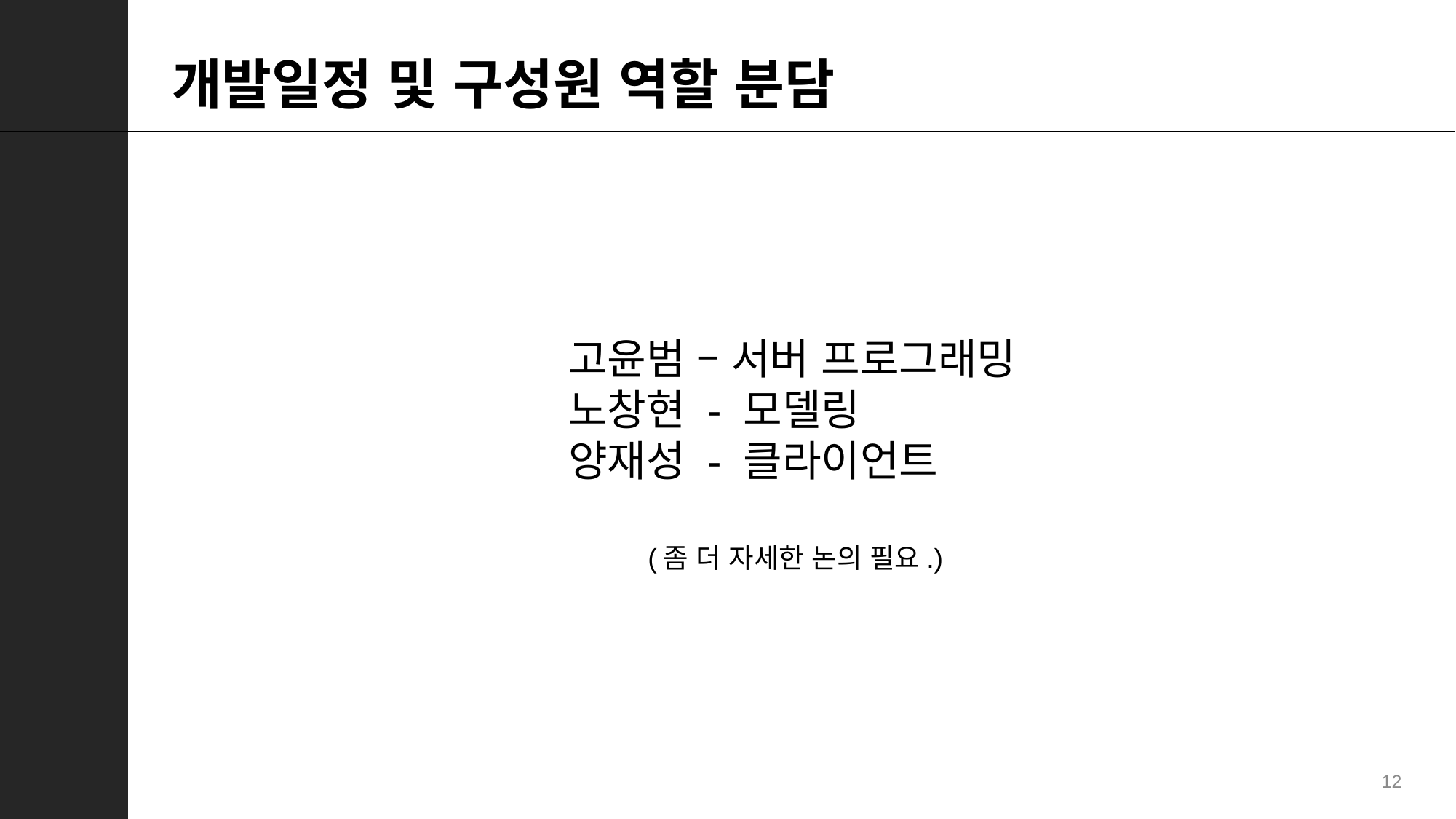

# 개발일정 및 구성원 역할 분담
고윤범 – 서버 프로그래밍
노창현 - 모델링
양재성 - 클라이언트
(좀 더 자세한 논의 필요.)
12